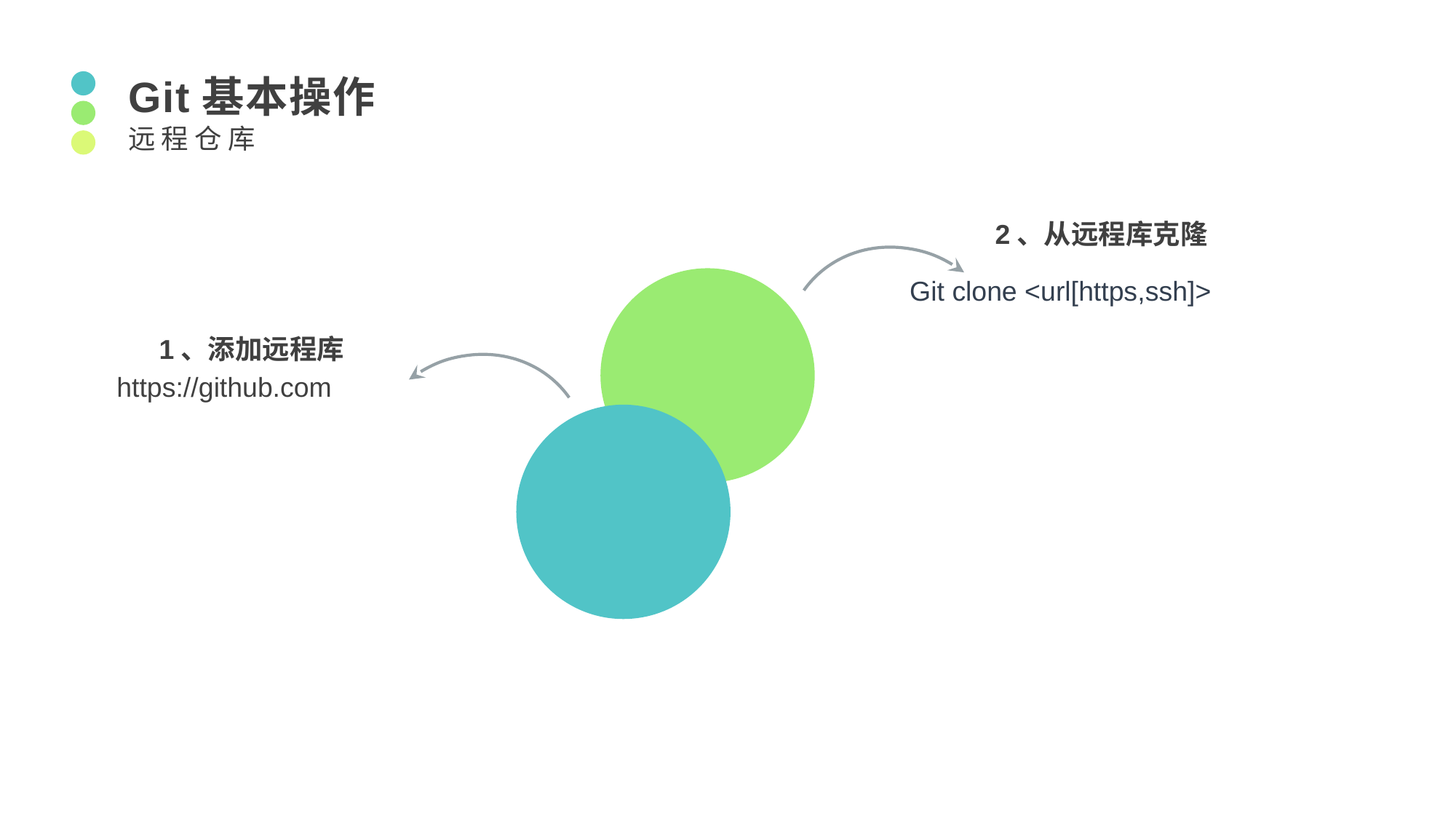

Git基本操作

远程仓库
2、从远程库克隆

Git clone <url[https,ssh]>
1、添加远程库
https://github.com